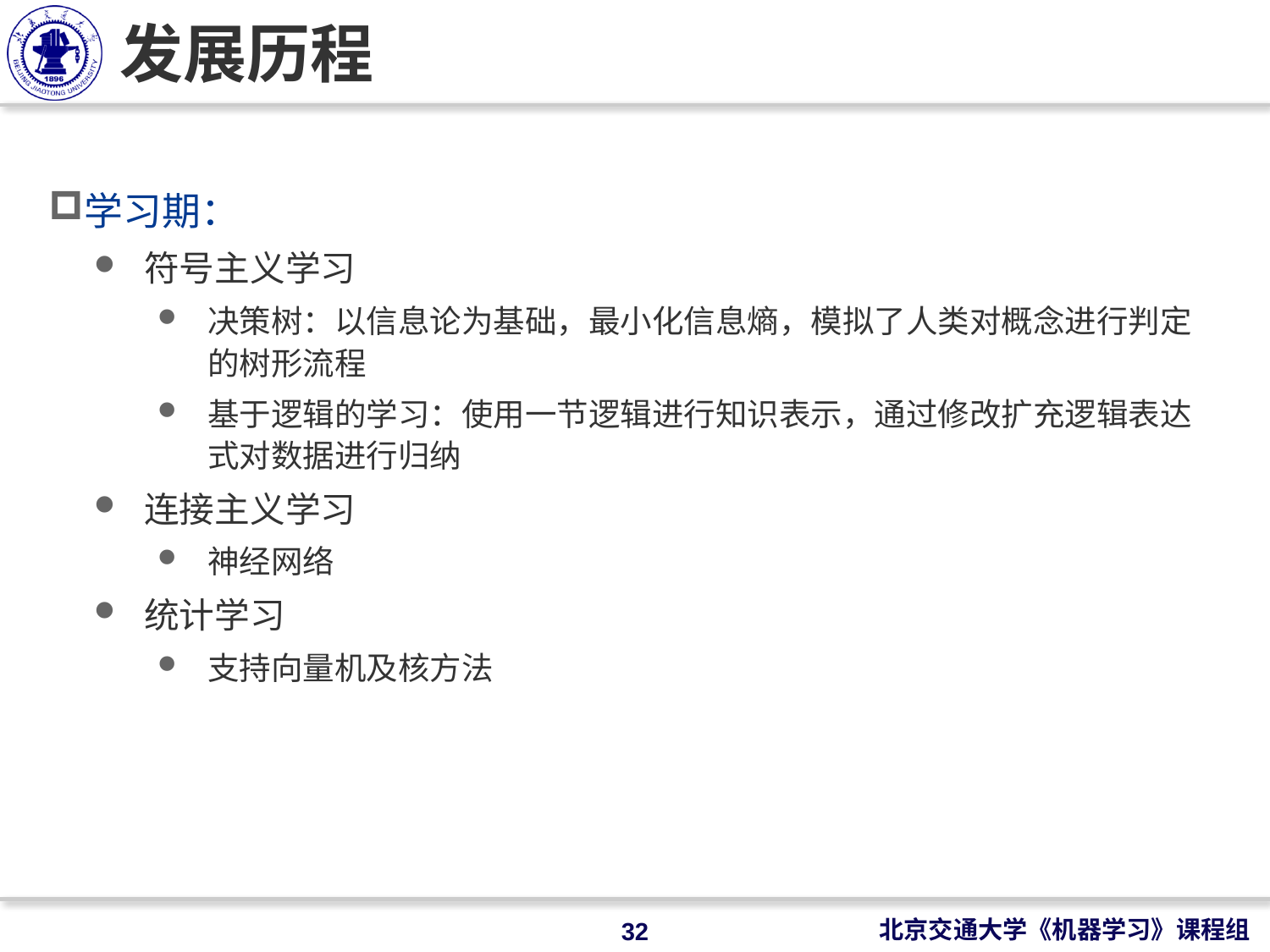

# 发展历程
学习期：
符号主义学习
决策树：以信息论为基础，最小化信息熵，模拟了人类对概念进行判定的树形流程
基于逻辑的学习：使用一节逻辑进行知识表示，通过修改扩充逻辑表达式对数据进行归纳
连接主义学习
神经网络
统计学习
支持向量机及核方法